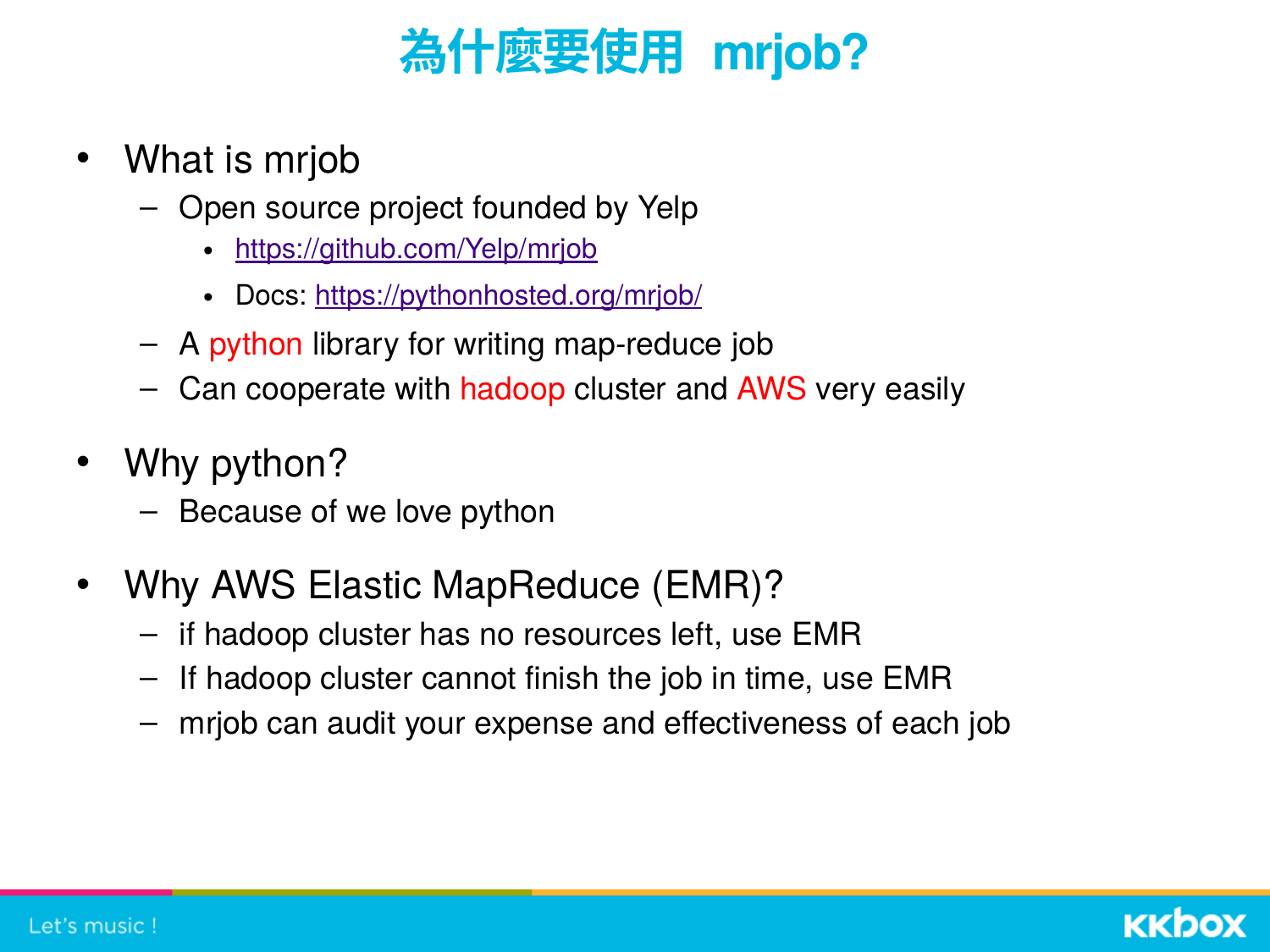

# 為什麼要使用 mrjob?
What is mrjob
Open source project founded by Yelp
https://github.com/Yelp/mrjob
Docs: https://pythonhosted.org/mrjob/
A python library for writing map-reduce job
Can cooperate with hadoop cluster and AWS very easily
Why python?
Because of we love python
Why AWS Elastic MapReduce (EMR)?
if hadoop cluster has no resources left, use EMR
If hadoop cluster cannot finish the job in time, use EMR
mrjob can audit your expense and effectiveness of each job